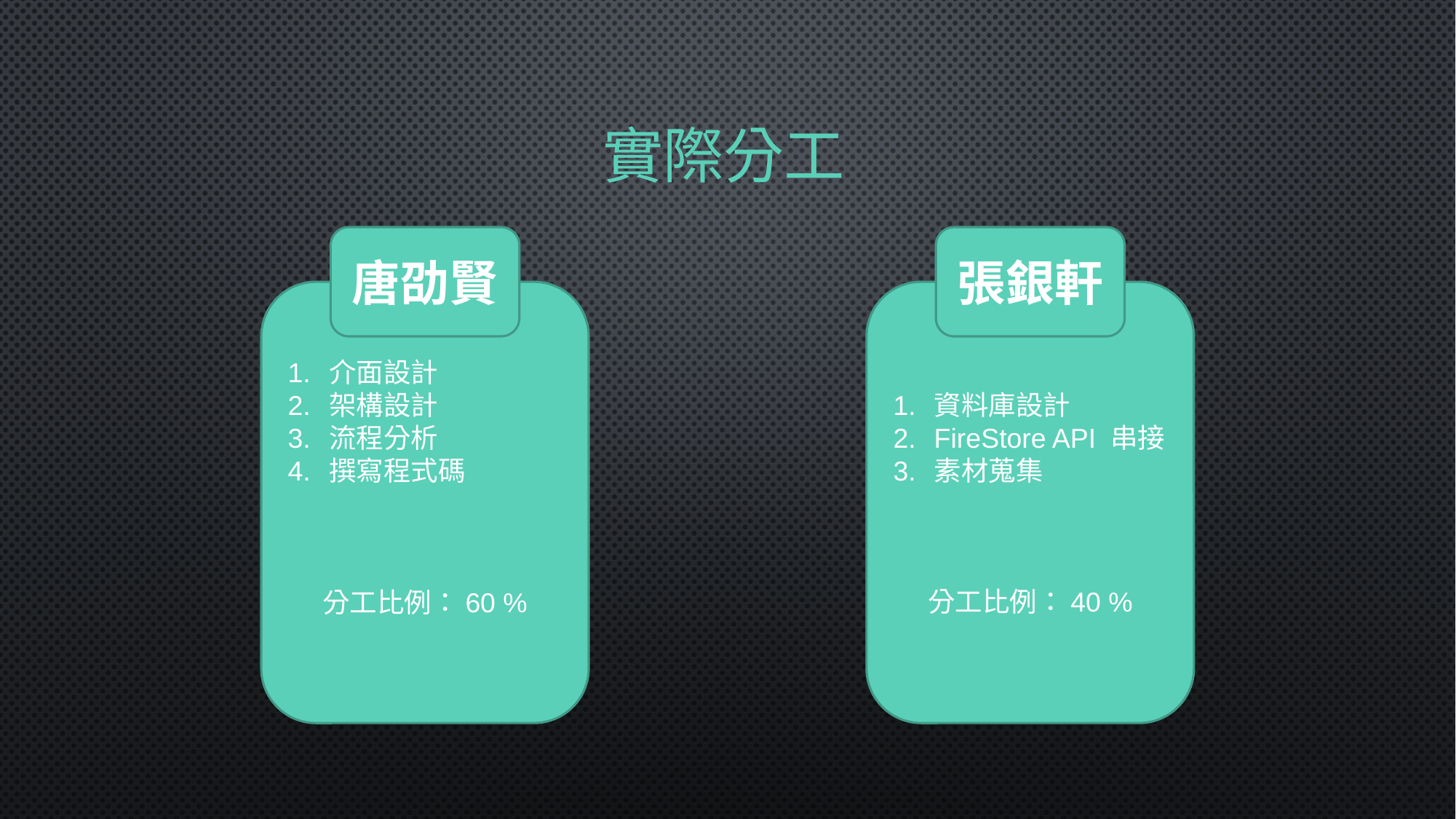

# 實際分工
唐劭賢
介面設計
架構設計
流程分析
撰寫程式碼

張銀軒
資料庫設計
FireStore API 串接
素材蒐集

分工比例：40 %
分工比例：60 %